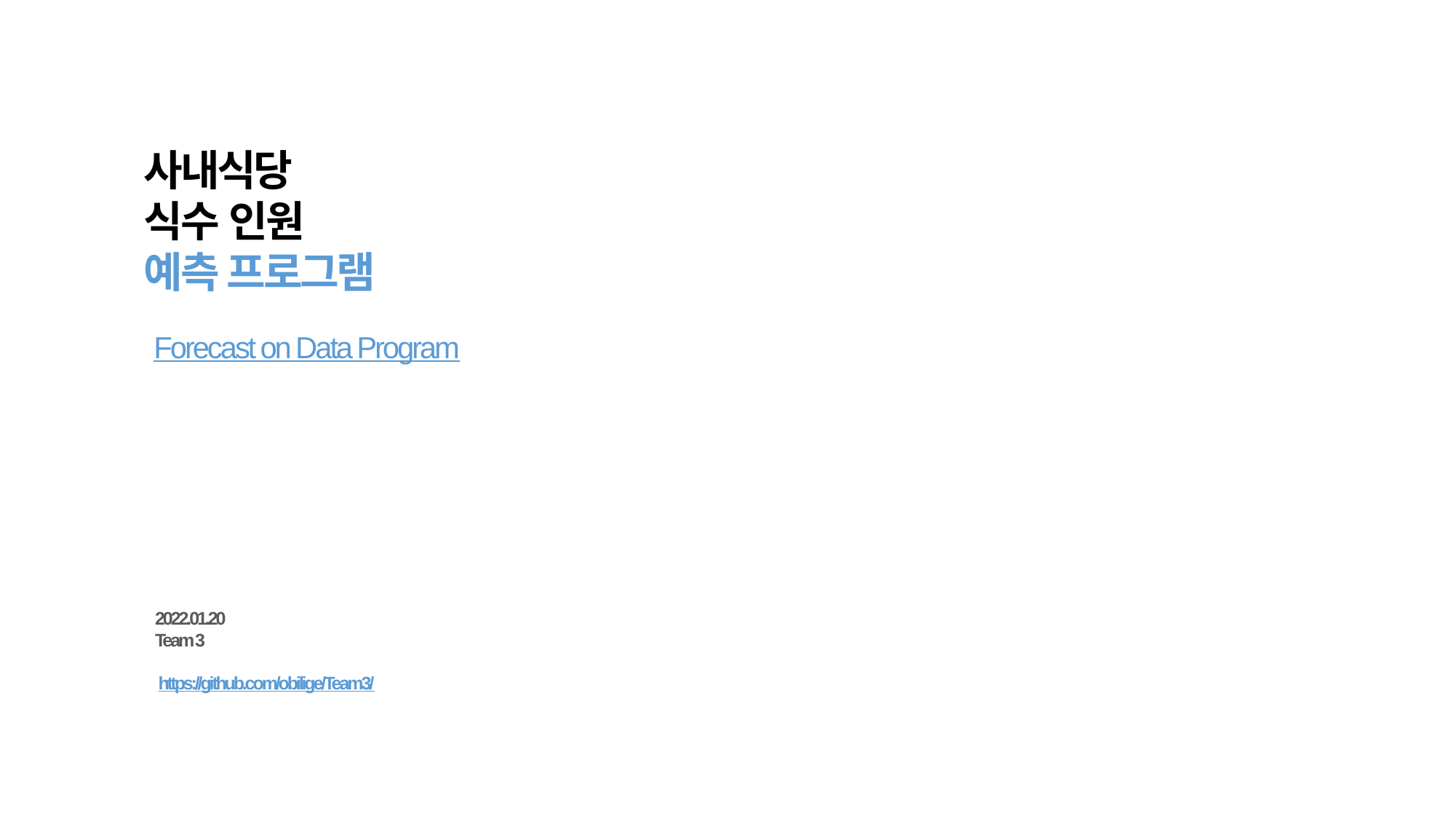

사내식당
식수 인원
예측 프로그램
Forecast on Data Program
2022.01.20
Team 3
https://github.com/obilige/Team3/